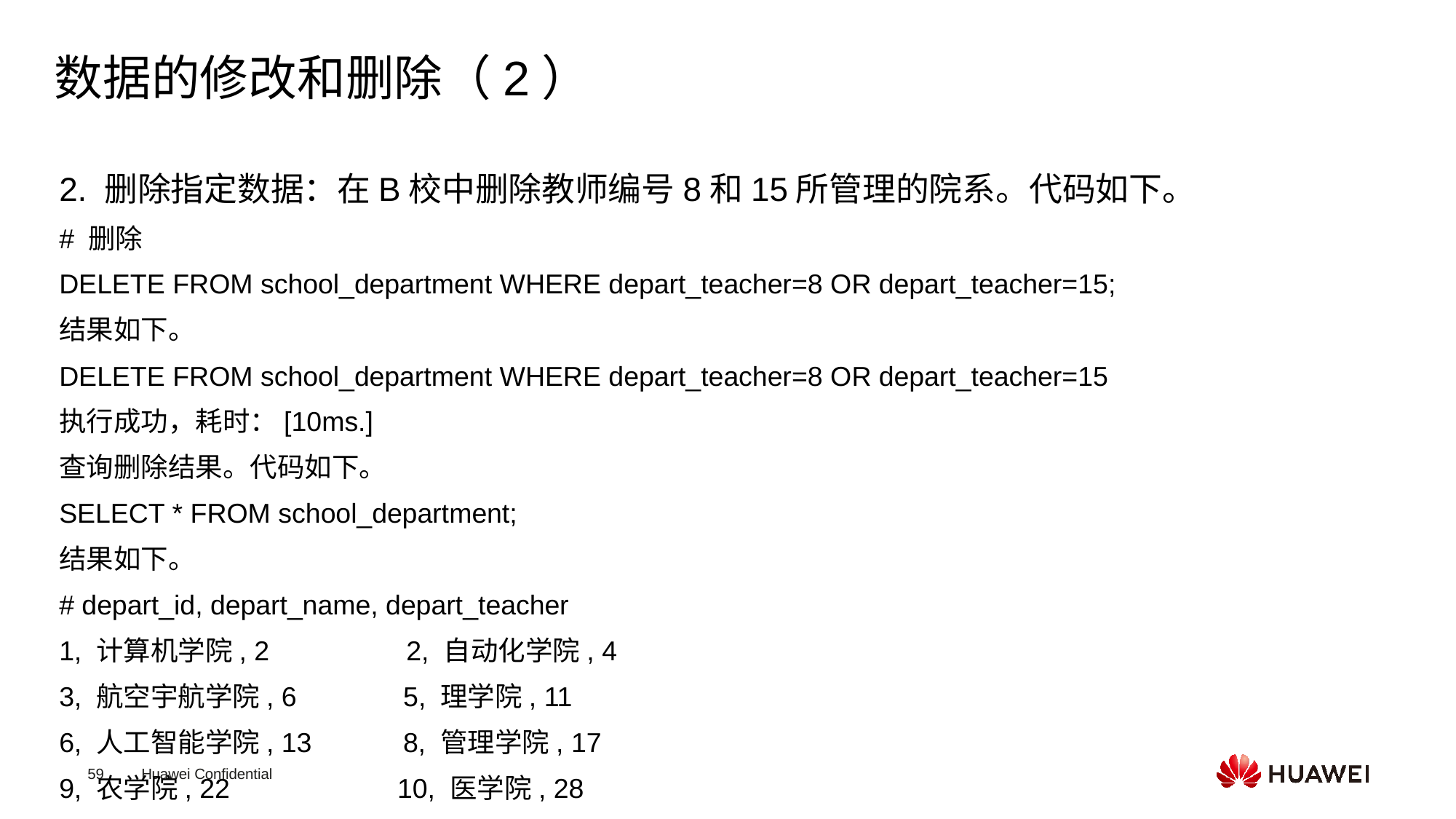

# 数据的修改和删除（2）
2. 删除指定数据：在B校中删除教师编号8和15所管理的院系。代码如下。
# 删除
DELETE FROM school_department WHERE depart_teacher=8 OR depart_teacher=15;
结果如下。
DELETE FROM school_department WHERE depart_teacher=8 OR depart_teacher=15
执行成功，耗时：[10ms.]
查询删除结果。代码如下。
SELECT * FROM school_department;
结果如下。
# depart_id, depart_name, depart_teacher
1, 计算机学院, 2                  2, 自动化学院, 4
3, 航空宇航学院, 6              5, 理学院, 11
6, 人工智能学院, 13            8, 管理学院, 17
9, 农学院, 22                      10, 医学院, 28
Text
Text
Text
Text
Text
Text
Text
Text
Text
Text
Text
Text
Text
Text
Text
Text
Text
Text
Text
Text
Text
Text
Text
Text
Text
Text
Text
Text
Text
Text
Text
Text
Text
Text
Text
Text
Text
Text
Text
Text
Text
Text
Text
Text
Text
Text